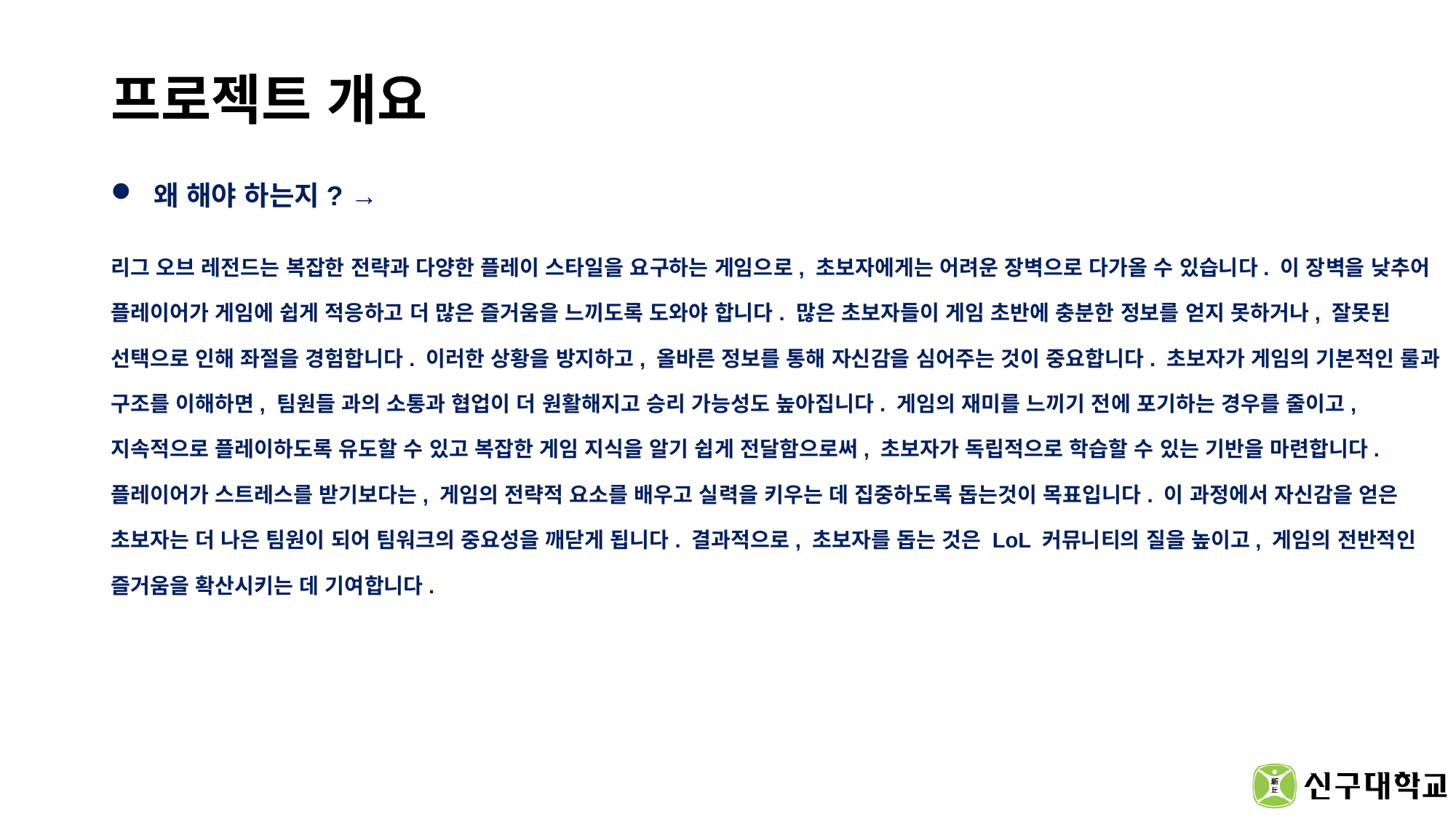

# 프로젝트 개요
왜 해야 하는지? →
리그 오브 레전드는 복잡한 전략과 다양한 플레이 스타일을 요구하는 게임으로, 초보자에게는 어려운 장벽으로 다가올 수 있습니다. 이 장벽을 낮추어 플레이어가 게임에 쉽게 적응하고 더 많은 즐거움을 느끼도록 도와야 합니다. 많은 초보자들이 게임 초반에 충분한 정보를 얻지 못하거나, 잘못된 선택으로 인해 좌절을 경험합니다. 이러한 상황을 방지하고, 올바른 정보를 통해 자신감을 심어주는 것이 중요합니다. 초보자가 게임의 기본적인 룰과 구조를 이해하면, 팀원들 과의 소통과 협업이 더 원활해지고 승리 가능성도 높아집니다. 게임의 재미를 느끼기 전에 포기하는 경우를 줄이고, 지속적으로 플레이하도록 유도할 수 있고 복잡한 게임 지식을 알기 쉽게 전달함으로써, 초보자가 독립적으로 학습할 수 있는 기반을 마련합니다. 플레이어가 스트레스를 받기보다는, 게임의 전략적 요소를 배우고 실력을 키우는 데 집중하도록 돕는것이 목표입니다. 이 과정에서 자신감을 얻은 초보자는 더 나은 팀원이 되어 팀워크의 중요성을 깨닫게 됩니다. 결과적으로, 초보자를 돕는 것은 LoL 커뮤니티의 질을 높이고, 게임의 전반적인 즐거움을 확산시키는 데 기여합니다.